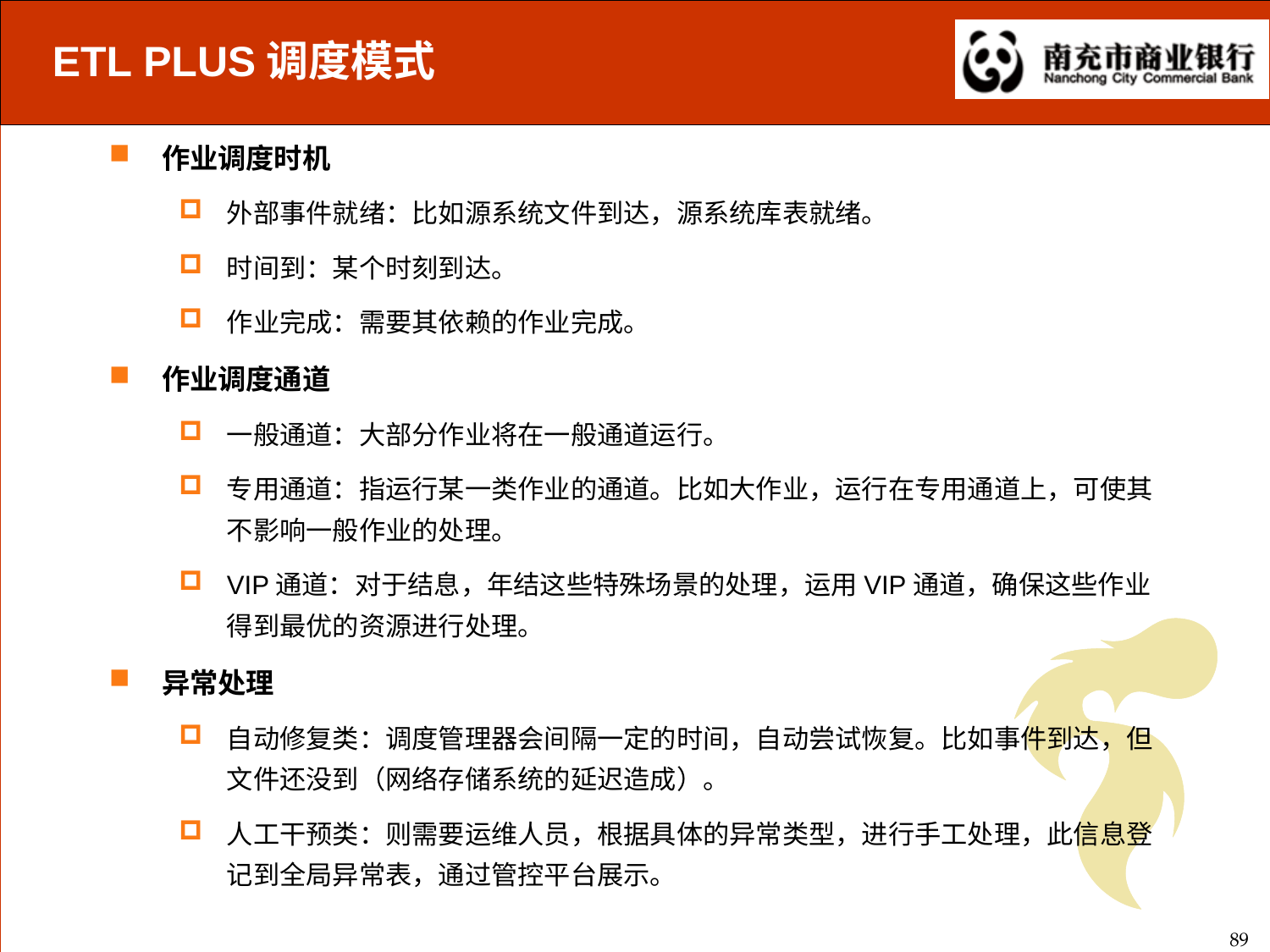

ETL PLUS调度模式
作业调度时机
外部事件就绪：比如源系统文件到达，源系统库表就绪。
时间到：某个时刻到达。
作业完成：需要其依赖的作业完成。
作业调度通道
一般通道：大部分作业将在一般通道运行。
专用通道：指运行某一类作业的通道。比如大作业，运行在专用通道上，可使其不影响一般作业的处理。
VIP通道：对于结息，年结这些特殊场景的处理，运用VIP通道，确保这些作业得到最优的资源进行处理。
异常处理
自动修复类：调度管理器会间隔一定的时间，自动尝试恢复。比如事件到达，但文件还没到（网络存储系统的延迟造成）。
人工干预类：则需要运维人员，根据具体的异常类型，进行手工处理，此信息登记到全局异常表，通过管控平台展示。

89
89